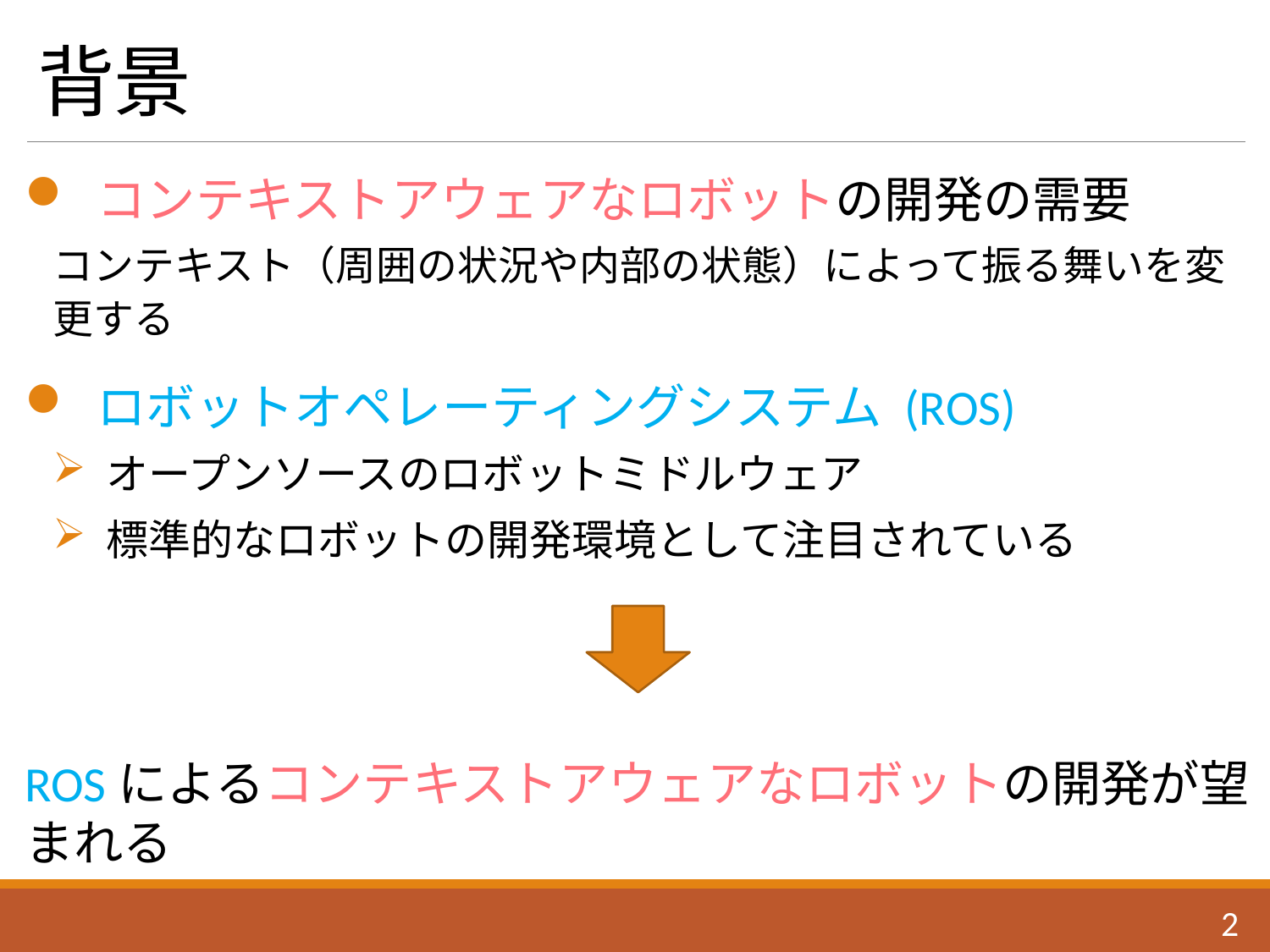

# 背景
 コンテキストアウェアなロボットの開発の需要
コンテキスト（周囲の状況や内部の状態）によって振る舞いを変更する
 ロボットオペレーティングシステム (ROS)
 オープンソースのロボットミドルウェア
 標準的なロボットの開発環境として注目されている

ROSによるコンテキストアウェアなロボットの開発が望まれる
2